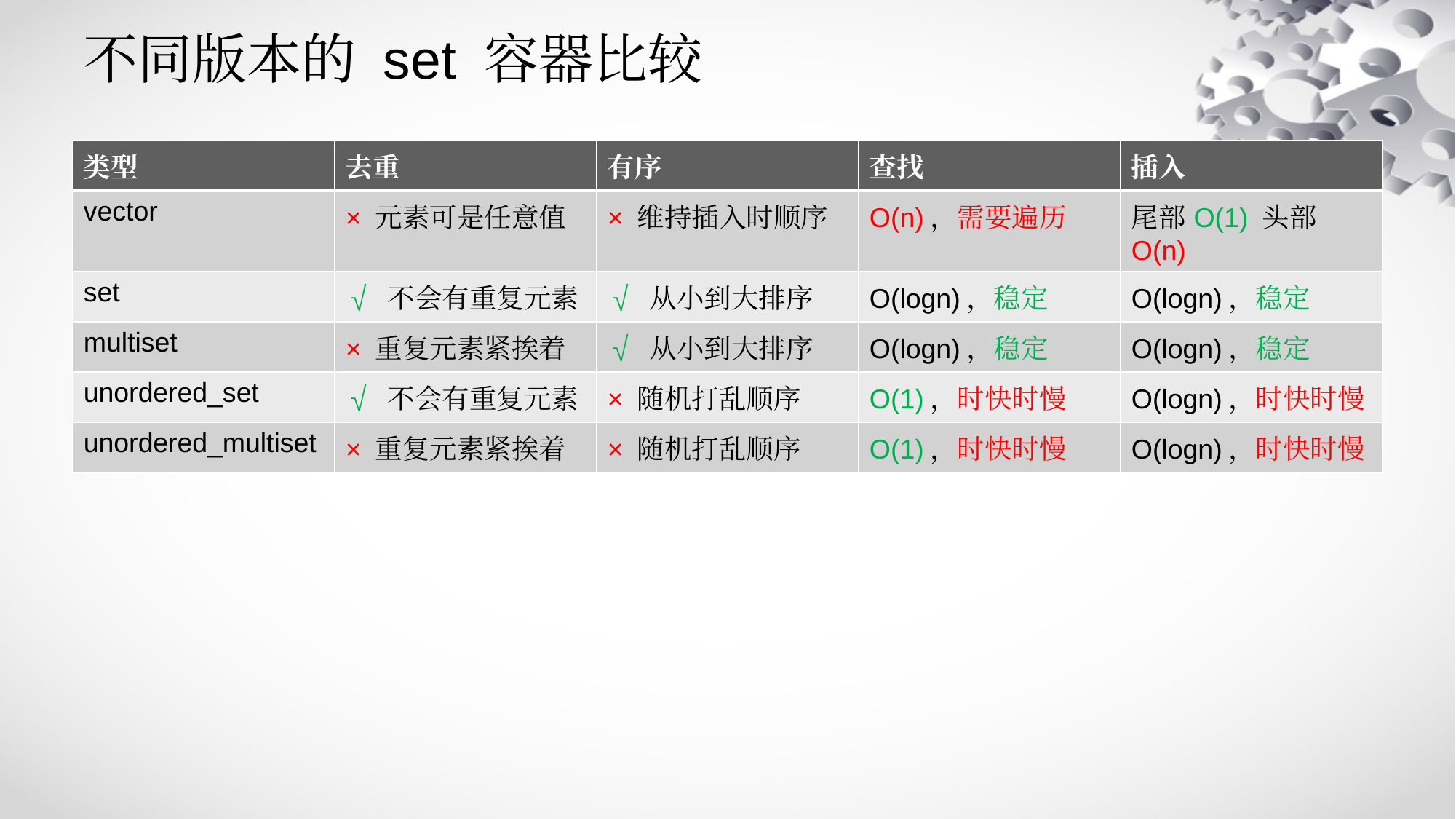

# 不同版本的 set 容器比较
| 类型 | 去重 | 有序 | 查找 | 插入 |
| --- | --- | --- | --- | --- |
| vector | × 元素可是任意值 | × 维持插入时顺序 | O(n)，需要遍历 | 尾部O(1) 头部O(n) |
| set | √ 不会有重复元素 | √ 从小到大排序 | O(logn)，稳定 | O(logn)，稳定 |
| multiset | × 重复元素紧挨着 | √ 从小到大排序 | O(logn)，稳定 | O(logn)，稳定 |
| unordered\_set | √ 不会有重复元素 | × 随机打乱顺序 | O(1)，时快时慢 | O(logn)，时快时慢 |
| unordered\_multiset | × 重复元素紧挨着 | × 随机打乱顺序 | O(1)，时快时慢 | O(logn)，时快时慢 |